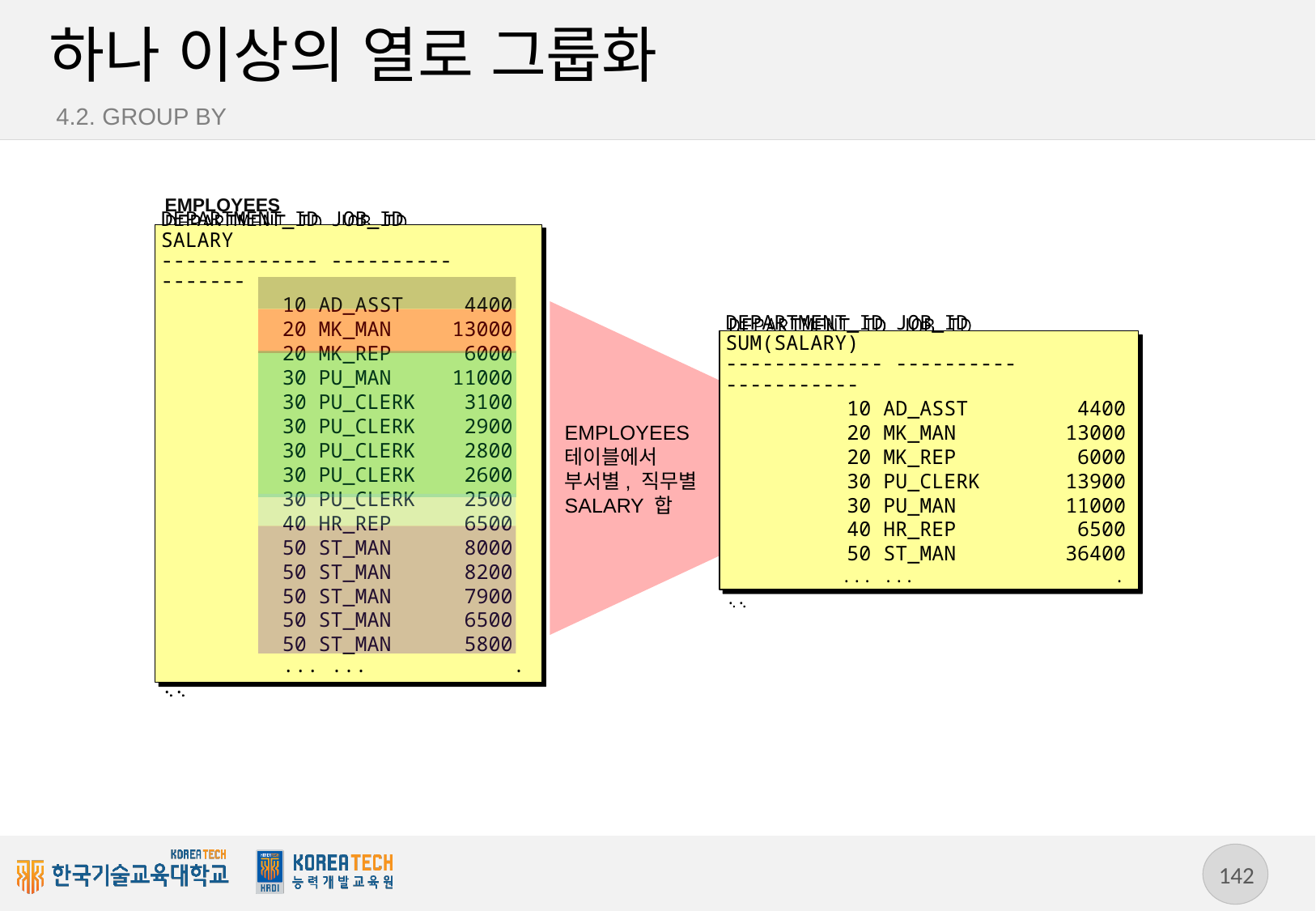

# 하나 이상의 열로 그룹화
4.2. GROUP BY

EMPLOYEES
DEPARTMENT_ID JOB_ID      SALARY
------------- ---------- -------
          10 AD_ASST     4400
          20 MK_MAN     13000
          20 MK_REP      6000
          30 PU_MAN     11000
          30 PU_CLERK    3100
          30 PU_CLERK    2900
          30 PU_CLERK    2800
          30 PU_CLERK    2600
          30 PU_CLERK    2500
          40 HR_REP      6500
          50 ST_MAN      8000
          50 ST_MAN      8200
          50 ST_MAN      7900
          50 ST_MAN      6500
          50 ST_MAN      5800
          ... ...            ...

DEPARTMENT_ID JOB_ID     SUM(SALARY)
------------- ---------- -----------
          10 AD_ASST         4400
          20 MK_MAN         13000
          20 MK_REP          6000
          30 PU_CLERK       13900
          30 PU_MAN         11000
          40 HR_REP          6500
          50 ST_MAN         36400
           ... ...                   ...

EMPLOYEES 테이블에서 부서별, 직무별 SALARY 합